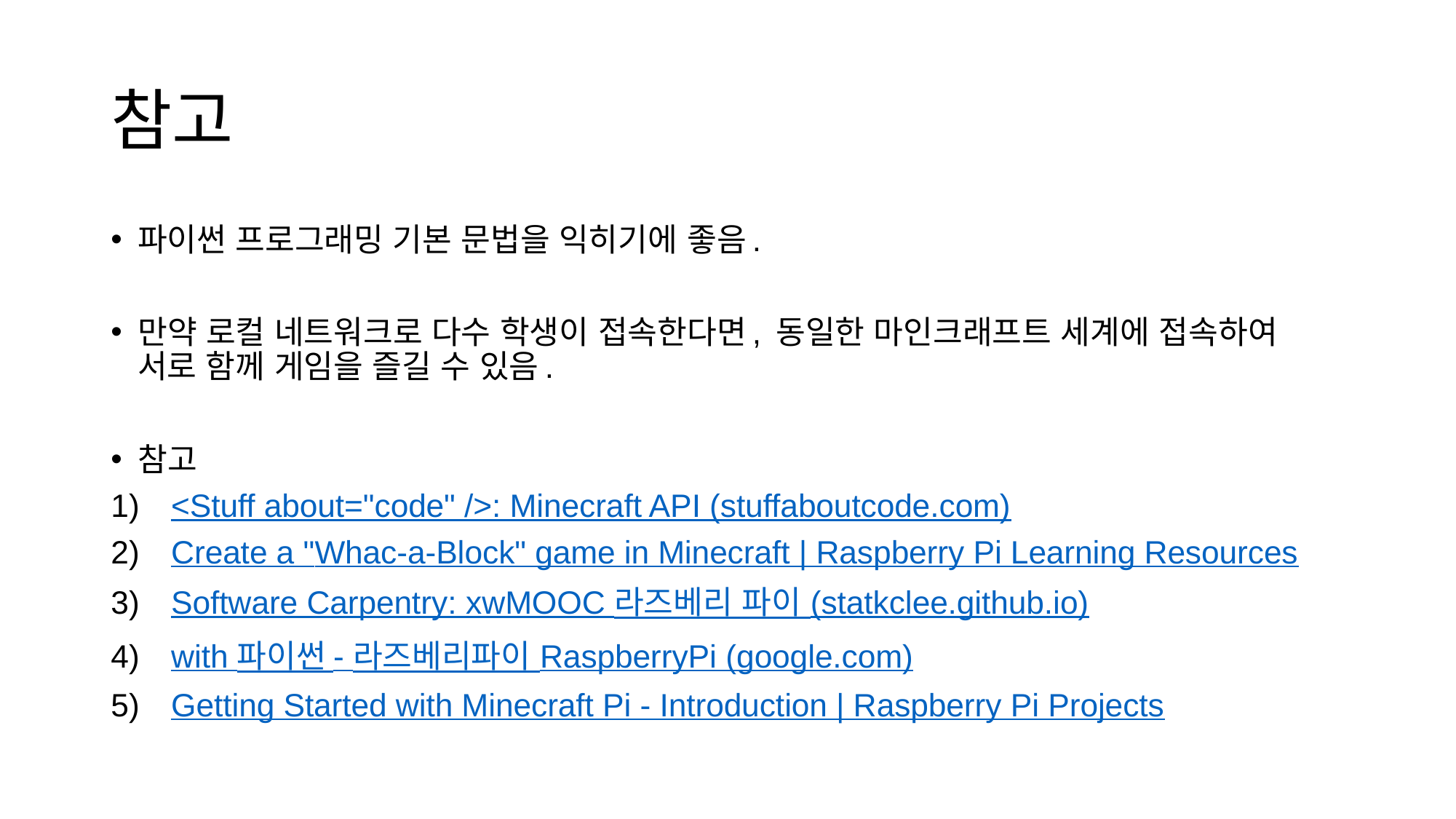

# 참고
파이썬 프로그래밍 기본 문법을 익히기에 좋음.

만약 로컬 네트워크로 다수 학생이 접속한다면, 동일한 마인크래프트 세계에 접속하여 서로 함께 게임을 즐길 수 있음.

참고
<Stuff about="code" />: Minecraft API (stuffaboutcode.com)
Create a "Whac-a-Block" game in Minecraft | Raspberry Pi Learning Resources
Software Carpentry: xwMOOC 라즈베리 파이 (statkclee.github.io)
with 파이썬 - 라즈베리파이 RaspberryPi (google.com)
Getting Started with Minecraft Pi - Introduction | Raspberry Pi Projects